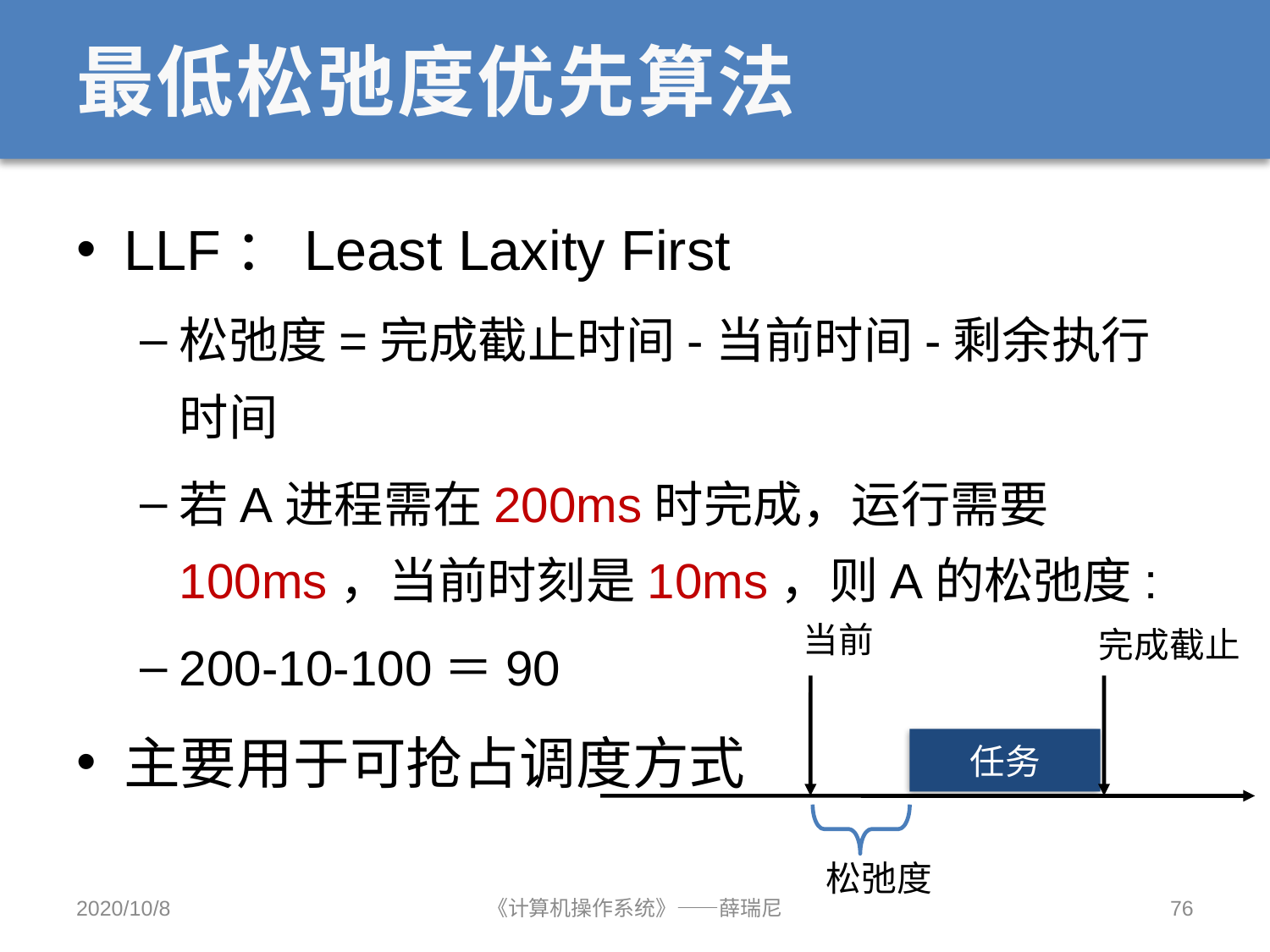

# 最低松弛度优先算法
LLF：Least Laxity First
松弛度=完成截止时间-当前时间-剩余执行时间
若A进程需在200ms时完成，运行需要100ms，当前时刻是10ms，则A的松弛度:
200-10-100＝90
主要用于可抢占调度方式

当前

完成截止

任务

松弛度
2020/10/8
《计算机操作系统》——薛瑞尼
76